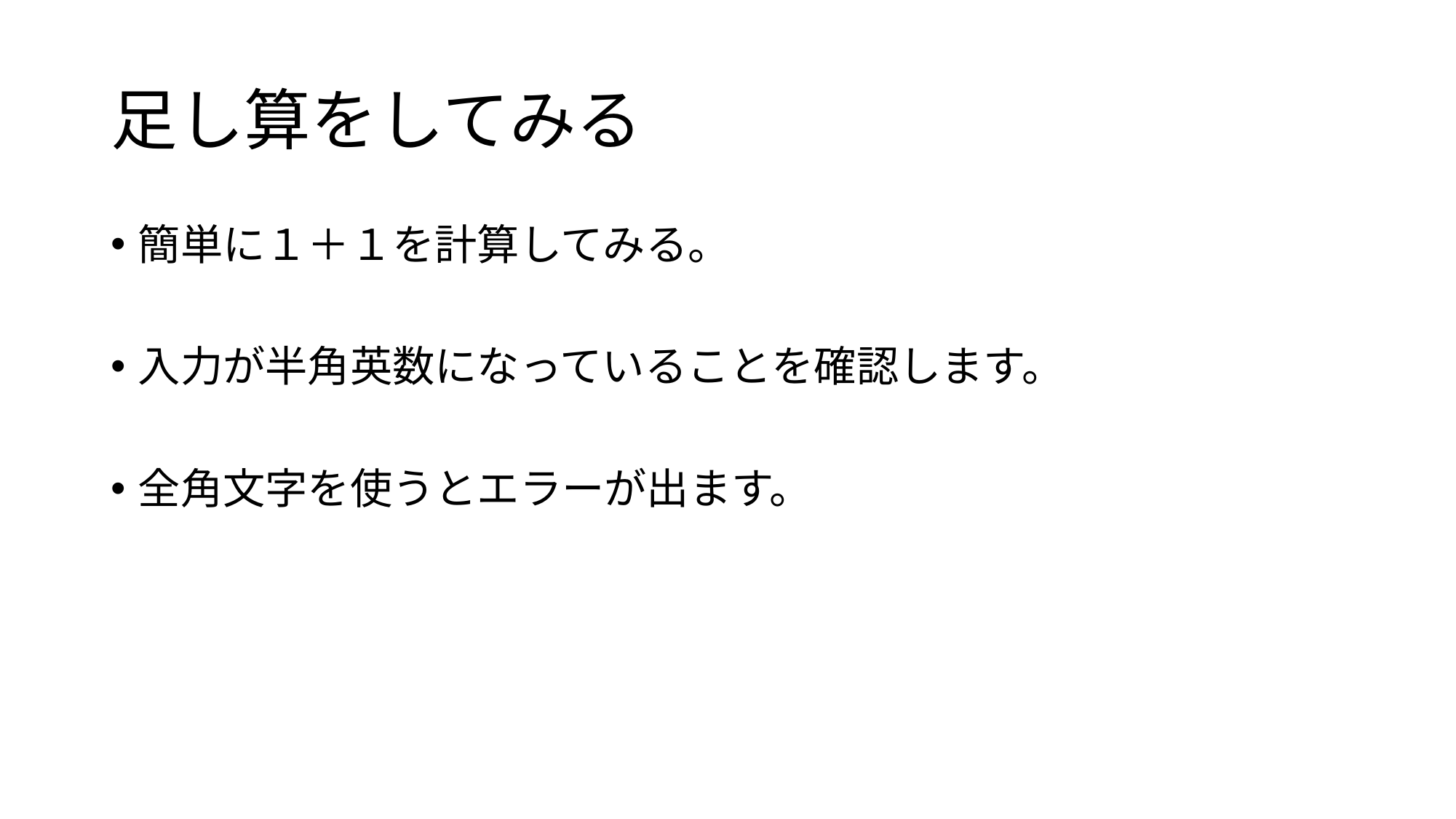

# 足し算をしてみる
簡単に１＋１を計算してみる。

入力が半角英数になっていることを確認します。

全角文字を使うとエラーが出ます。